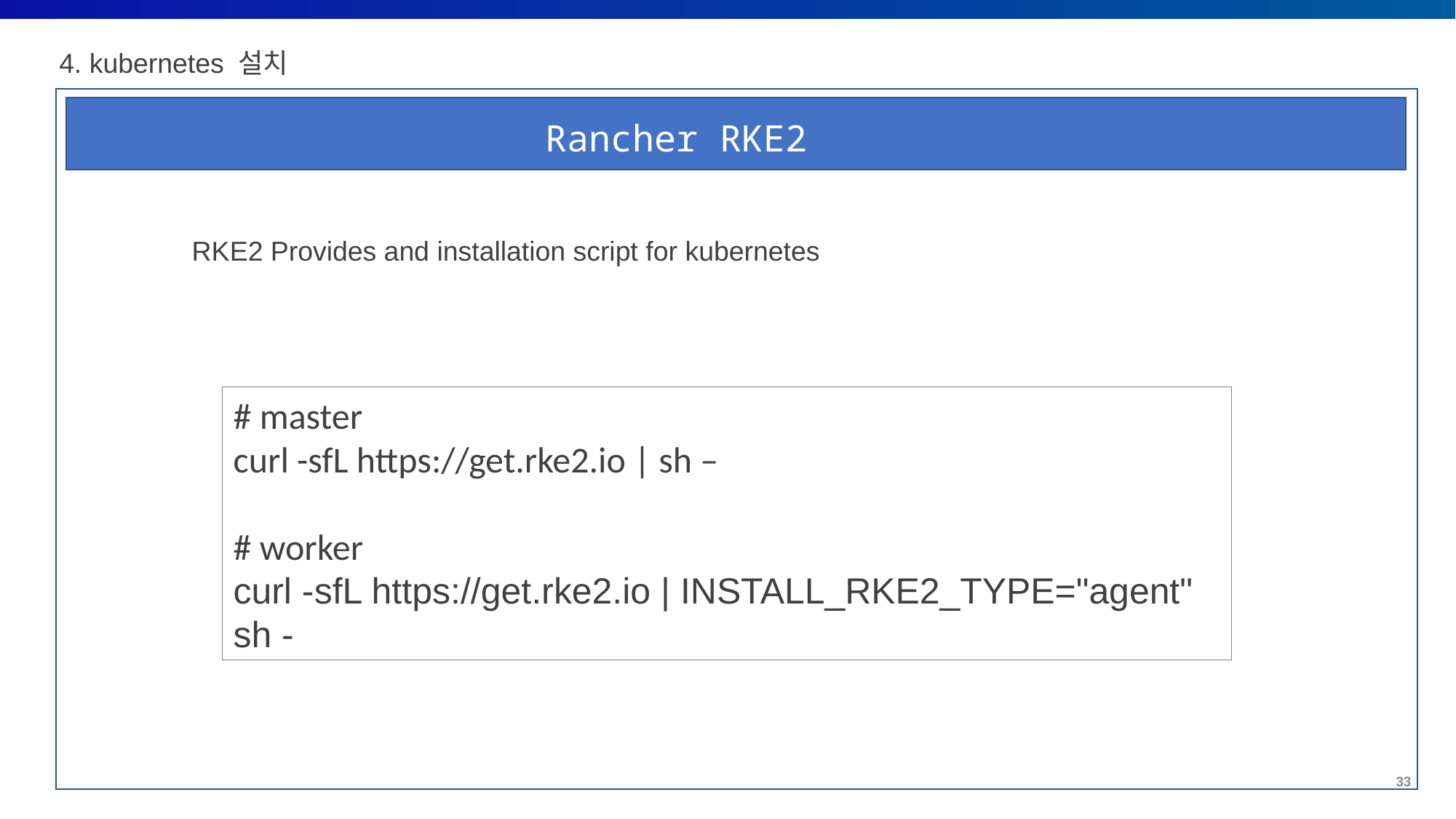

4. kubernetes 설치

Rancher RKE2
RKE2 Provides and installation script for kubernetes
# master
curl -sfL https://get.rke2.io | sh –

# worker
curl -sfL https://get.rke2.io | INSTALL_RKE2_TYPE="agent" sh -